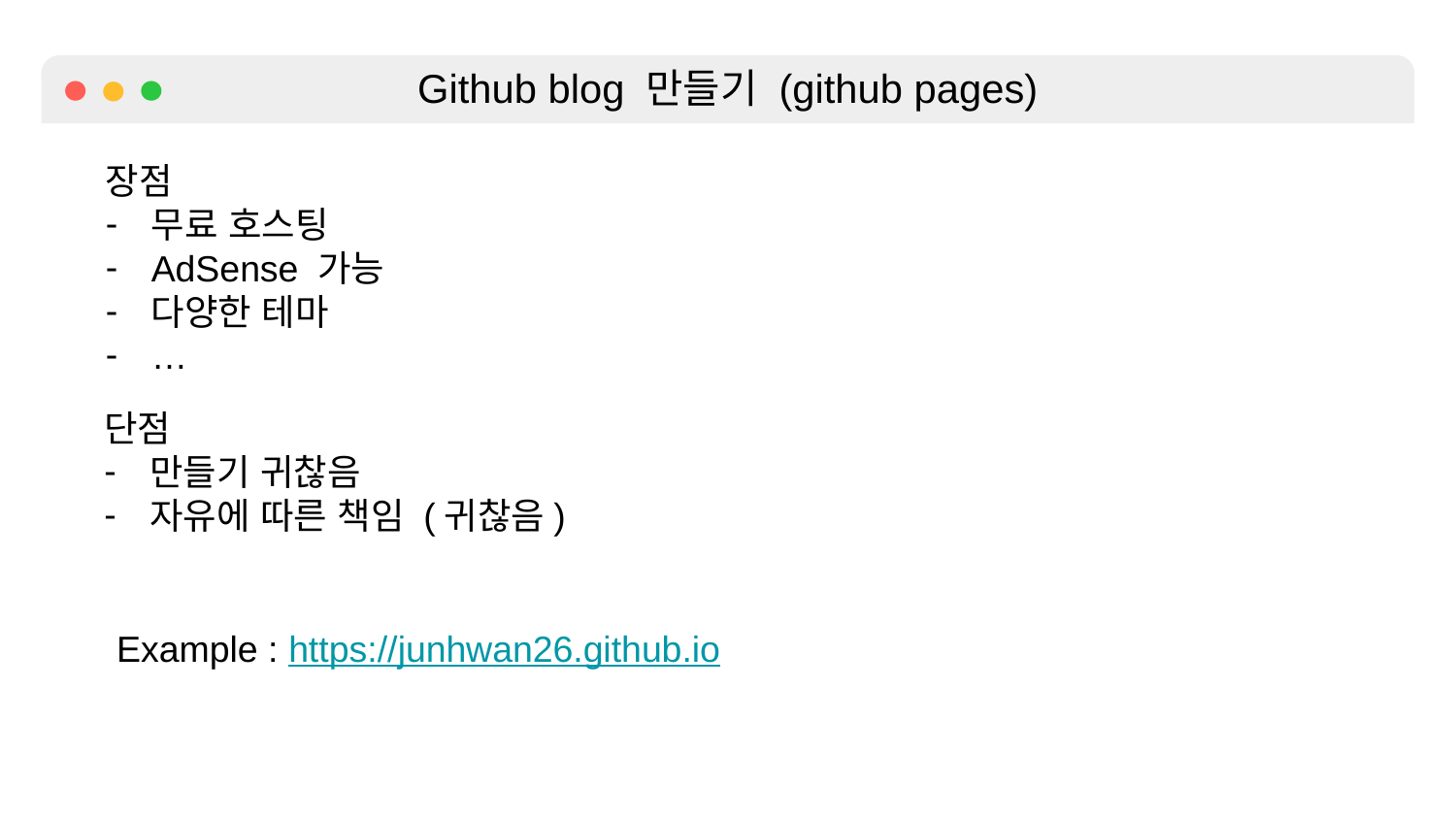

Github blog 만들기 (github pages)

장점
무료 호스팅
AdSense 가능
다양한 테마
…

단점
만들기 귀찮음
자유에 따른 책임 (귀찮음)

Example : https://junhwan26.github.io